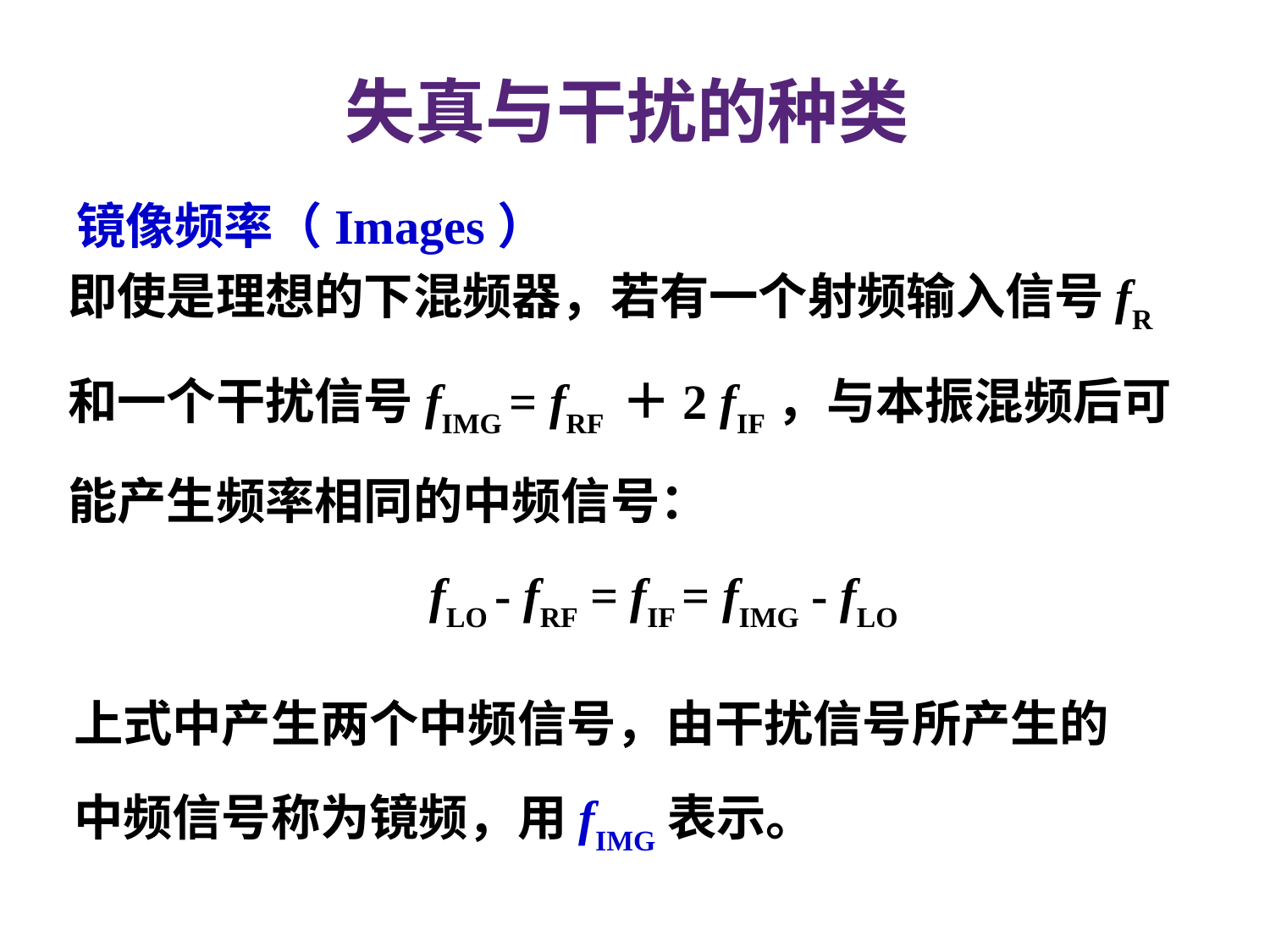

# 失真与干扰的种类
镜像频率（Images）
即使是理想的下混频器，若有一个射频输入信号fR
和一个干扰信号fIMG = fRF ＋2 fIF，与本振混频后可
能产生频率相同的中频信号：
　　　                  fLO - fRF = fIF = fIMG - fLO
上式中产生两个中频信号，由干扰信号所产生的
中频信号称为镜频，用fIMG表示。